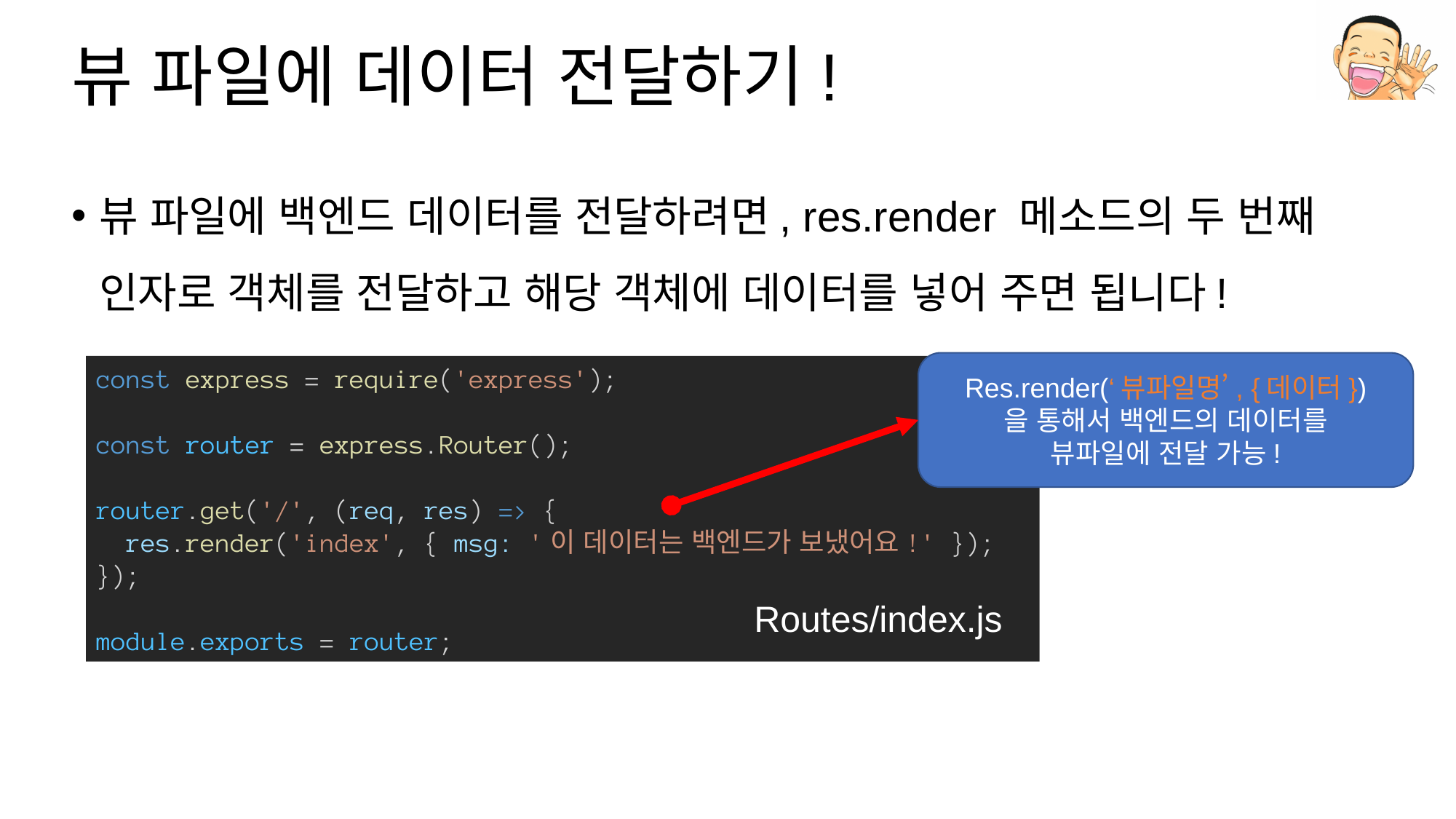

# 뷰 파일에 데이터 전달하기!
뷰 파일에 백엔드 데이터를 전달하려면, res.render 메소드의 두 번째 인자로 객체를 전달하고 해당 객체에 데이터를 넣어 주면 됩니다!
Res.render(‘뷰파일명’, {데이터})
을 통해서 백엔드의 데이터를
뷰파일에 전달 가능!
const express = require('express');
const router = express.Router();
router.get('/', (req, res) => {
  res.render('index', { msg: '이 데이터는 백엔드가 보냈어요!' });
});
module.exports = router;
Routes/index.js